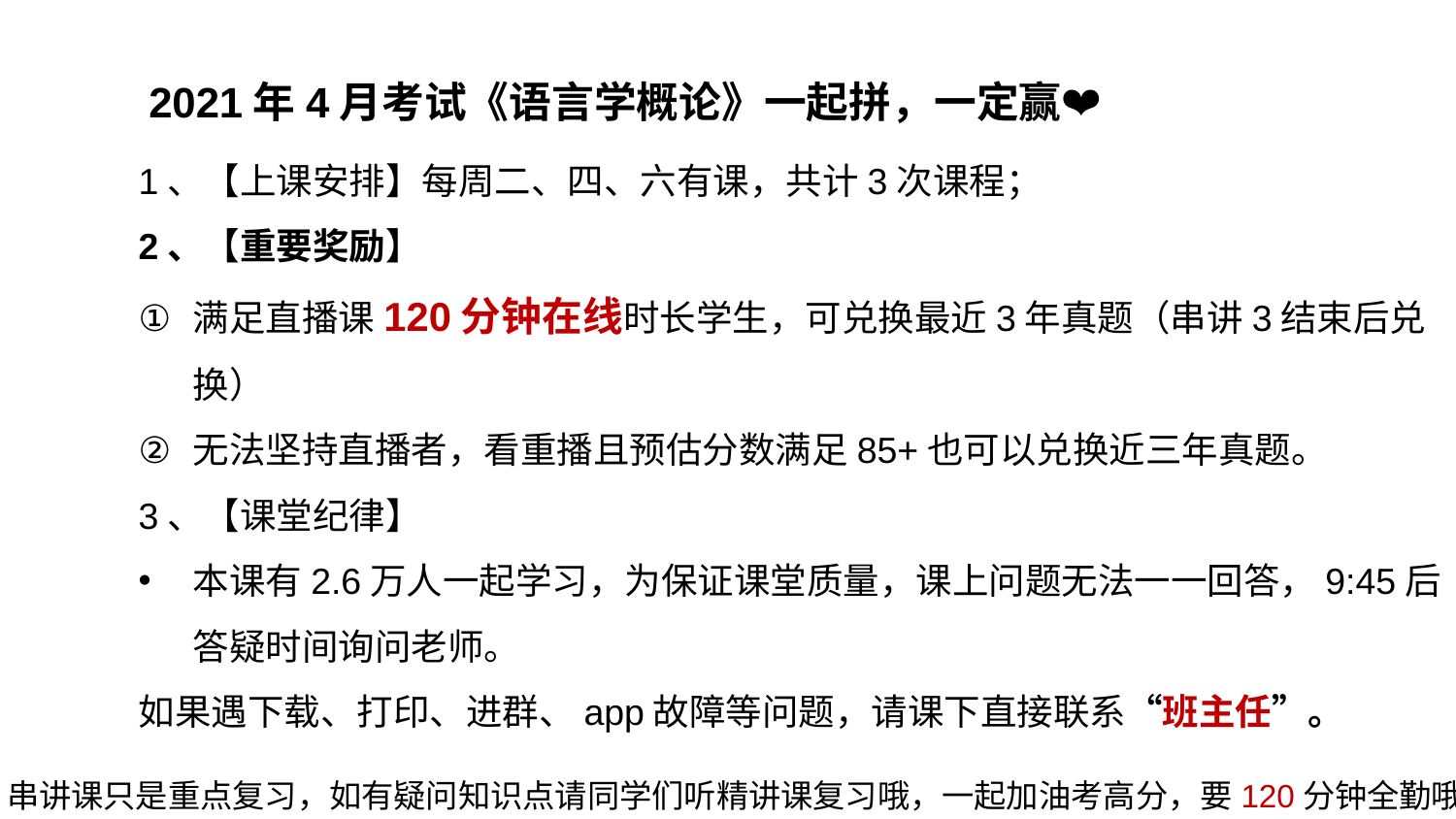

2021年4月考试《语言学概论》一起拼，一定赢❤️
1、【上课安排】每周二、四、六有课，共计3次课程；
2、【重要奖励】
满足直播课120分钟在线时长学生，可兑换最近3年真题（串讲3结束后兑换）
无法坚持直播者，看重播且预估分数满足85+也可以兑换近三年真题。
3、【课堂纪律】
本课有2.6万人一起学习，为保证课堂质量，课上问题无法一一回答，9:45后答疑时间询问老师。
如果遇下载、打印、进群、app故障等问题，请课下直接联系“班主任”。